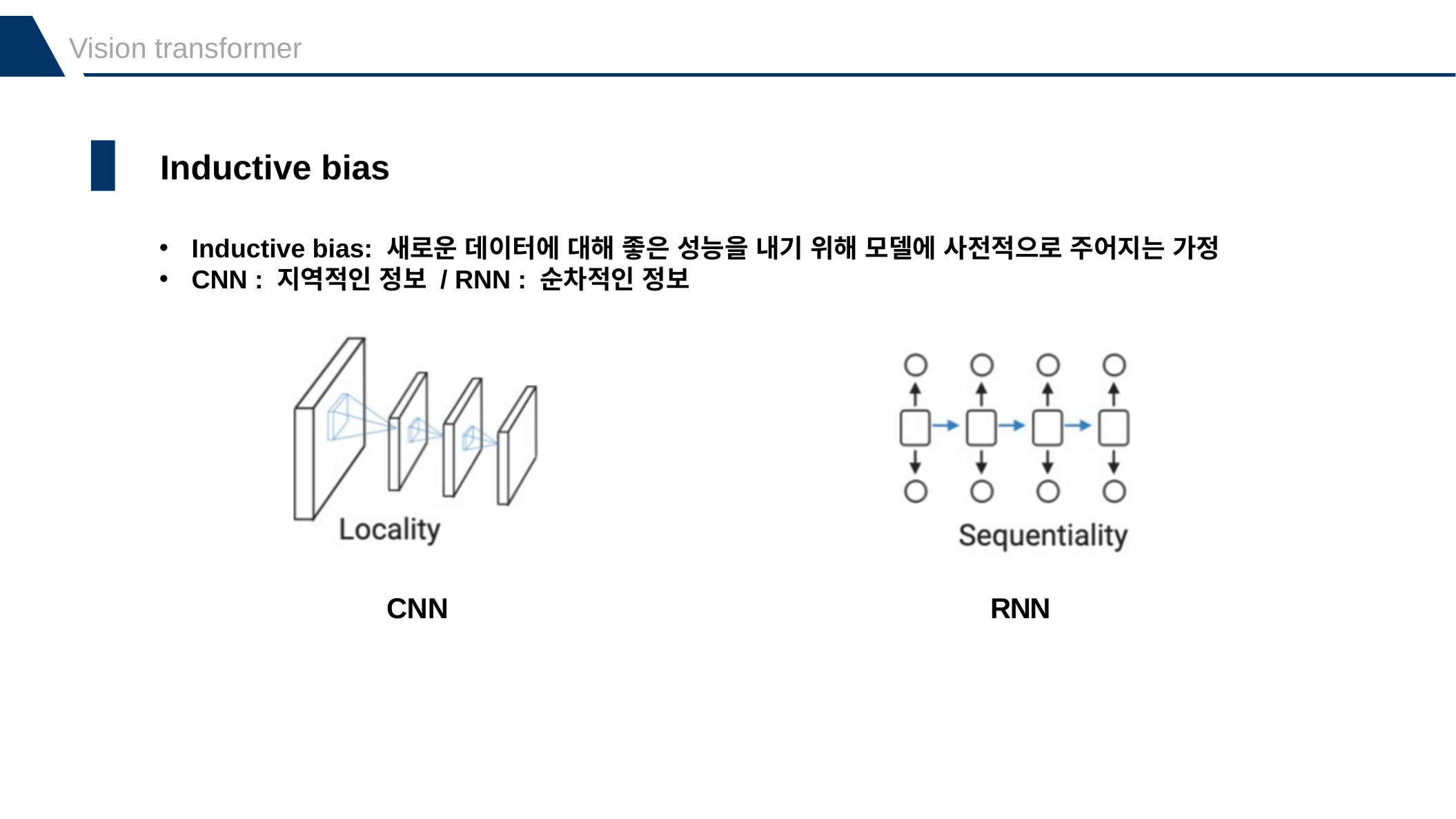

Vision transformer

Inductive bias
Inductive bias: 새로운 데이터에 대해 좋은 성능을 내기 위해 모델에 사전적으로 주어지는 가정
CNN : 지역적인 정보 / RNN : 순차적인 정보

CNN
RNN